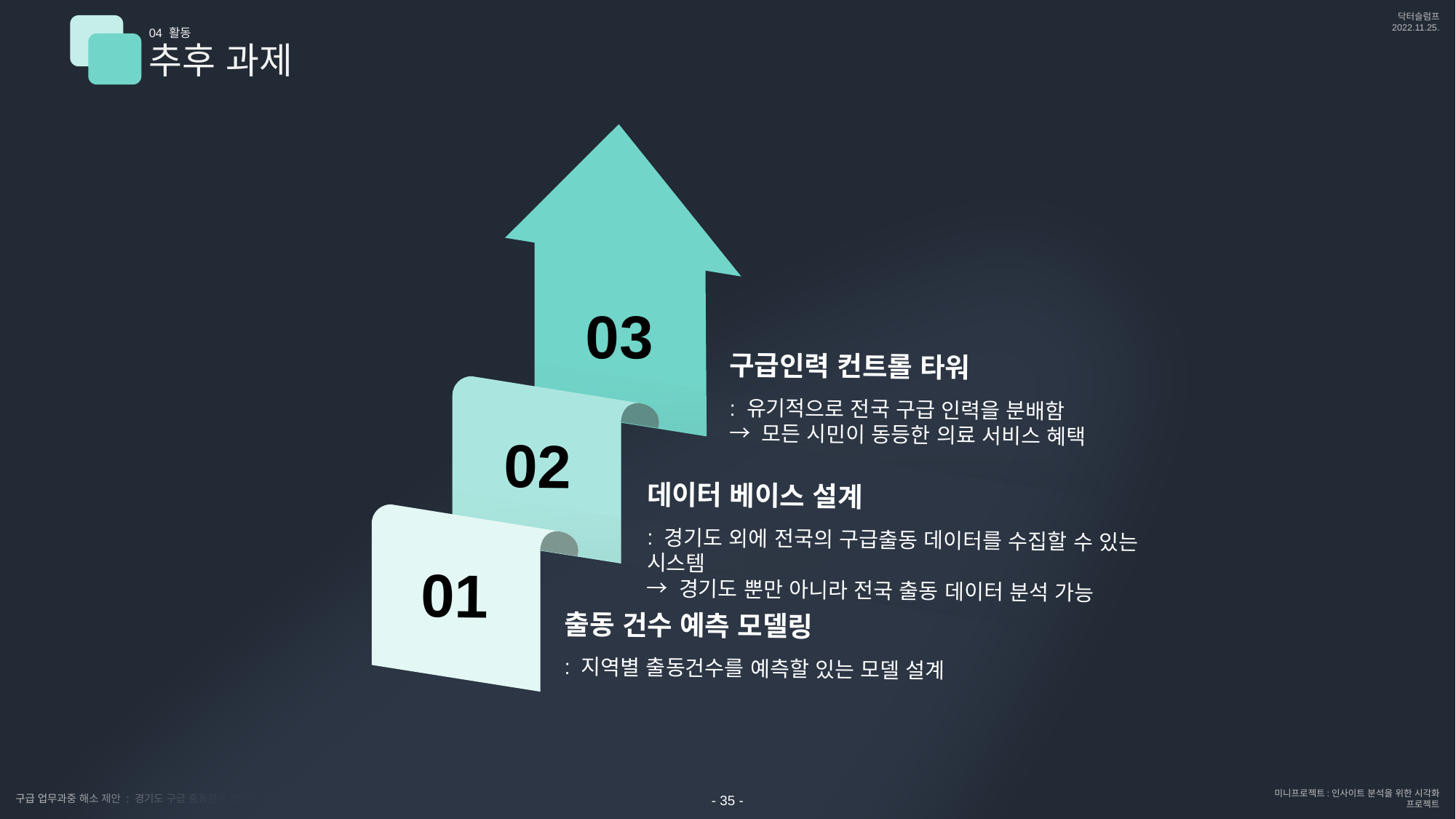

04 활동

추후 과제

03
구급인력 컨트롤 타워

: 유기적으로 전국 구급 인력을 분배함
→ 모든 시민이 동등한 의료 서비스 혜택
02
데이터 베이스 설계

: 경기도 외에 전국의 구급출동 데이터를 수집할 수 있는 시스템
→ 경기도 뿐만 아니라 전국 출동 데이터 분석 가능
01
출동 건수 예측 모델링
: 지역별 출동건수를 예측할 있는 모델 설계

- 35 -